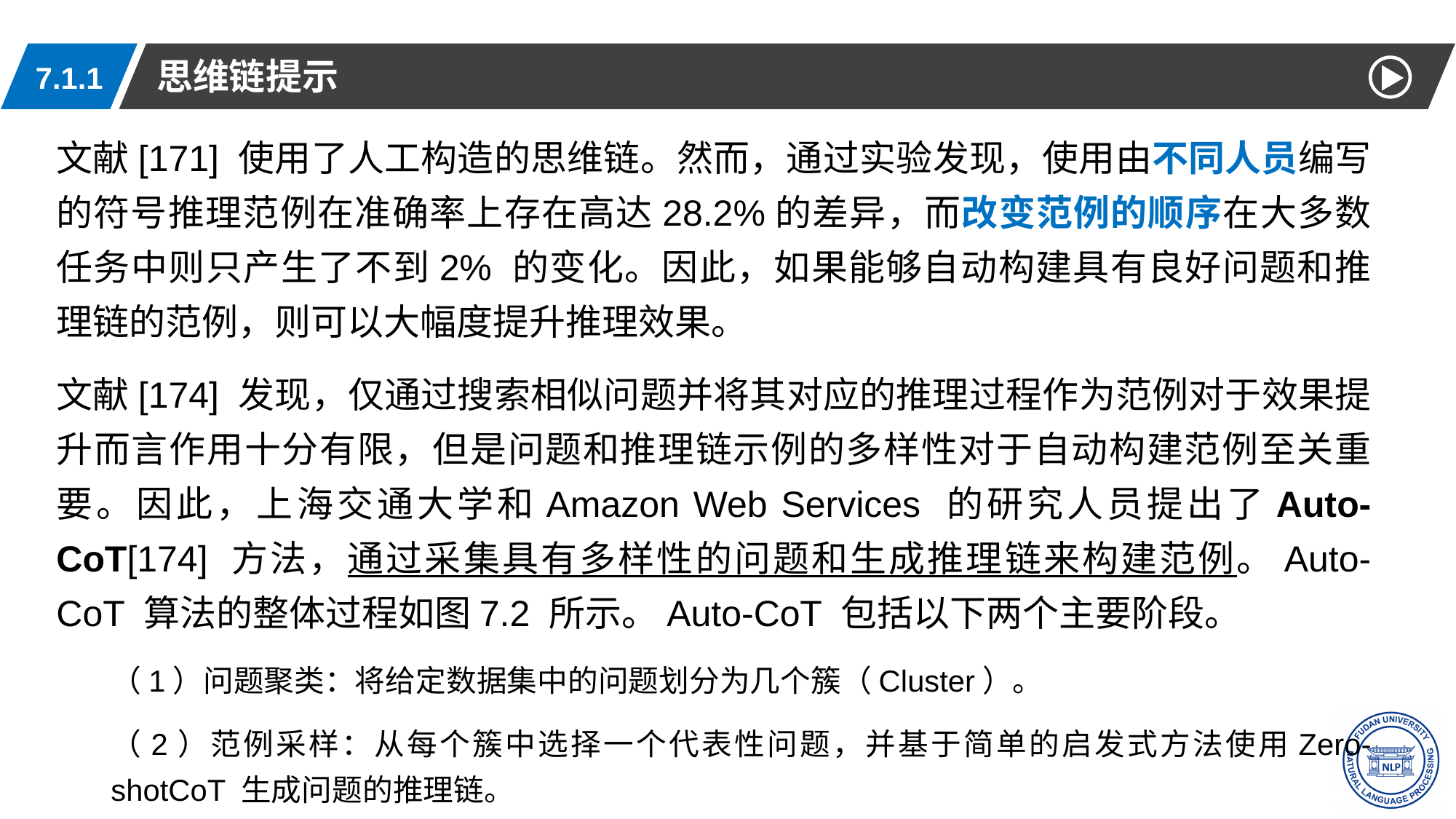

思维链提示
7.1.1

文献[171] 使用了人工构造的思维链。然而，通过实验发现，使用由不同人员编写的符号推理范例在准确率上存在高达28.2%的差异，而改变范例的顺序在大多数任务中则只产生了不到2% 的变化。因此，如果能够自动构建具有良好问题和推理链的范例，则可以大幅度提升推理效果。
文献[174] 发现，仅通过搜索相似问题并将其对应的推理过程作为范例对于效果提升而言作用十分有限，但是问题和推理链示例的多样性对于自动构建范例至关重要。因此，上海交通大学和Amazon Web Services 的研究人员提出了Auto-CoT[174] 方法，通过采集具有多样性的问题和生成推理链来构建范例。Auto-CoT 算法的整体过程如图7.2 所示。Auto-CoT 包括以下两个主要阶段。
（1）问题聚类：将给定数据集中的问题划分为几个簇（Cluster）。
（2）范例采样：从每个簇中选择一个代表性问题，并基于简单的启发式方法使用Zero-shotCoT 生成问题的推理链。
8